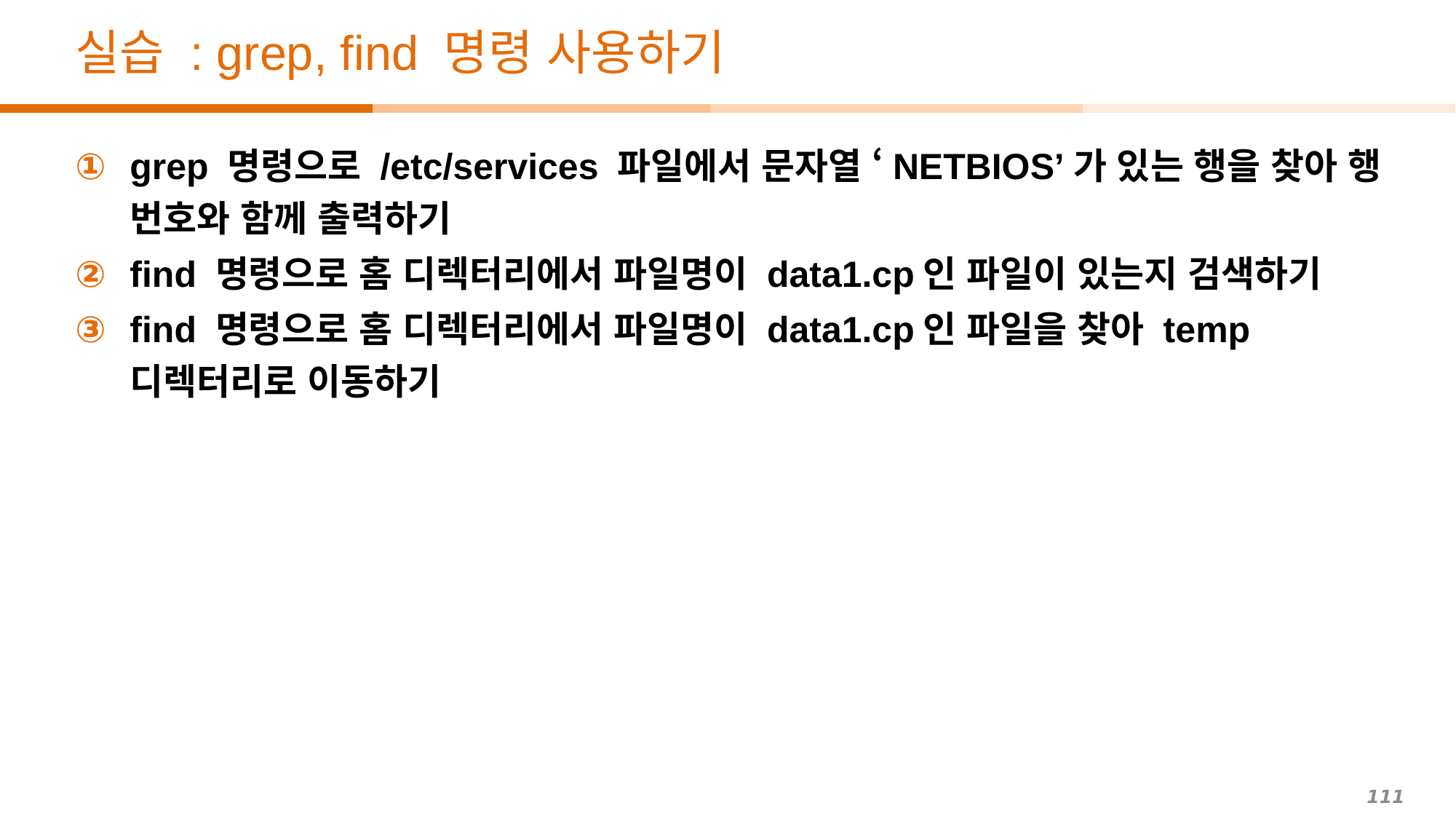

# 실습 : grep, find 명령 사용하기
grep 명령으로 /etc/services 파일에서 문자열 ‘NETBIOS’가 있는 행을 찾아 행 번호와 함께 출력하기
find 명령으로 홈 디렉터리에서 파일명이 data1.cp인 파일이 있는지 검색하기
find 명령으로 홈 디렉터리에서 파일명이 data1.cp인 파일을 찾아 temp 디렉터리로 이동하기